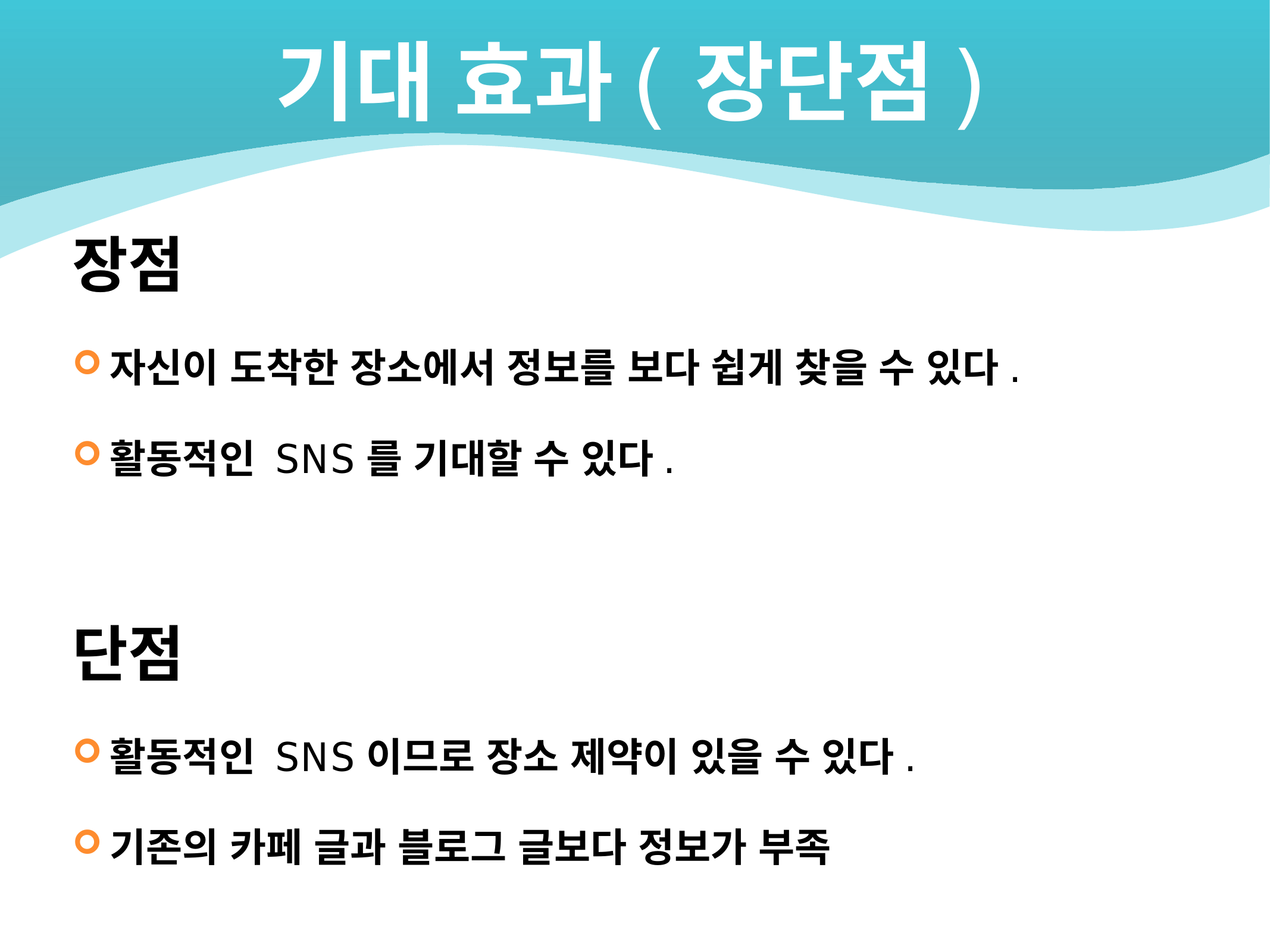

# 기대 효과(장단점)
장점
자신이 도착한 장소에서 정보를 보다 쉽게 찾을 수 있다.
활동적인 SNS를 기대할 수 있다.

단점
활동적인 SNS이므로 장소 제약이 있을 수 있다.
기존의 카페 글과 블로그 글보다 정보가 부족